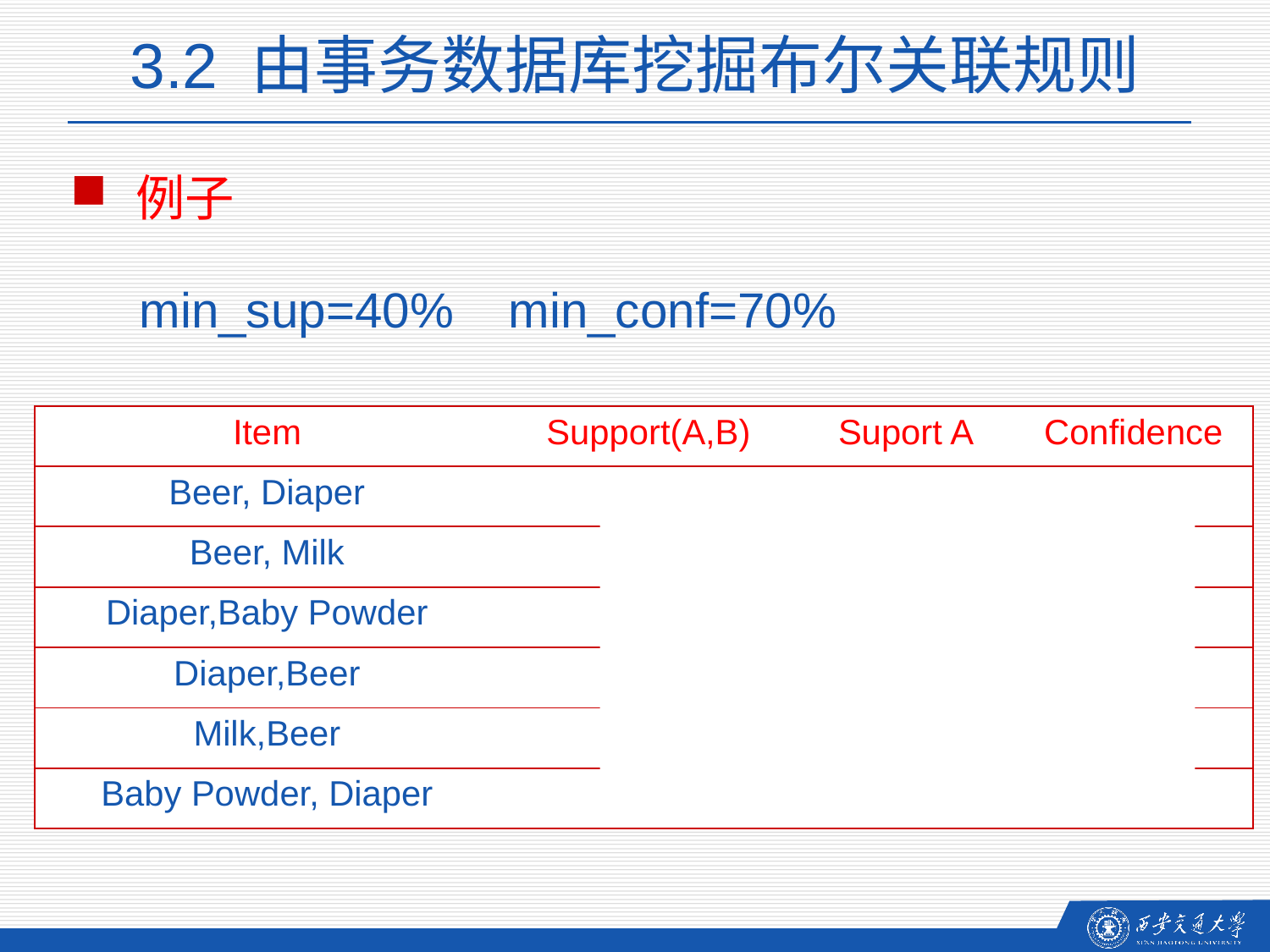

3.2 由事务数据库挖掘布尔关联规则
例子
min_sup=40%    min_conf=70%
| Item | Support(A,B) | Suport A | Confidence |
| --- | --- | --- | --- |
| Beer, Diaper | 60% | 80% | 75% |
| Beer, Milk | 40% | 80% | 50% |
| Diaper,Baby Powder | 40% | 80% | 50% |
| Diaper,Beer | 60% | 80% | 75% |
| Milk,Beer | 40% | 40% | 100% |
| Baby Powder, Diaper | 40% | 40% | 100% |